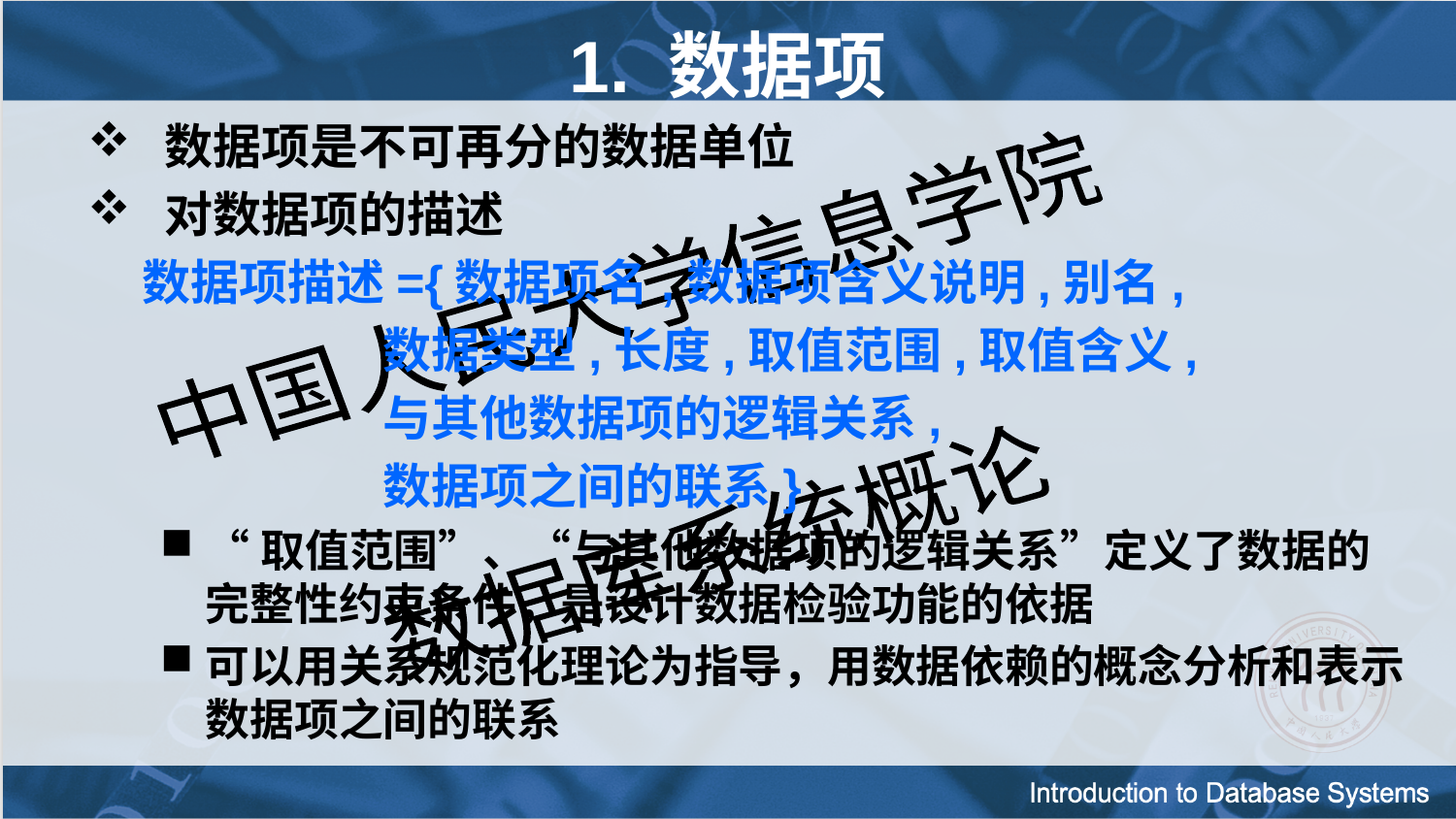

1. 数据项
 数据项是不可再分的数据单位
 对数据项的描述
	数据项描述={数据项名,数据项含义说明,别名,
                          数据类型,长度,取值范围,取值含义,
                          与其他数据项的逻辑关系,
                          数据项之间的联系}
“取值范围”、“与其他数据项的逻辑关系”定义了数据的完整性约束条件，是设计数据检验功能的依据
可以用关系规范化理论为指导，用数据依赖的概念分析和表示数据项之间的联系